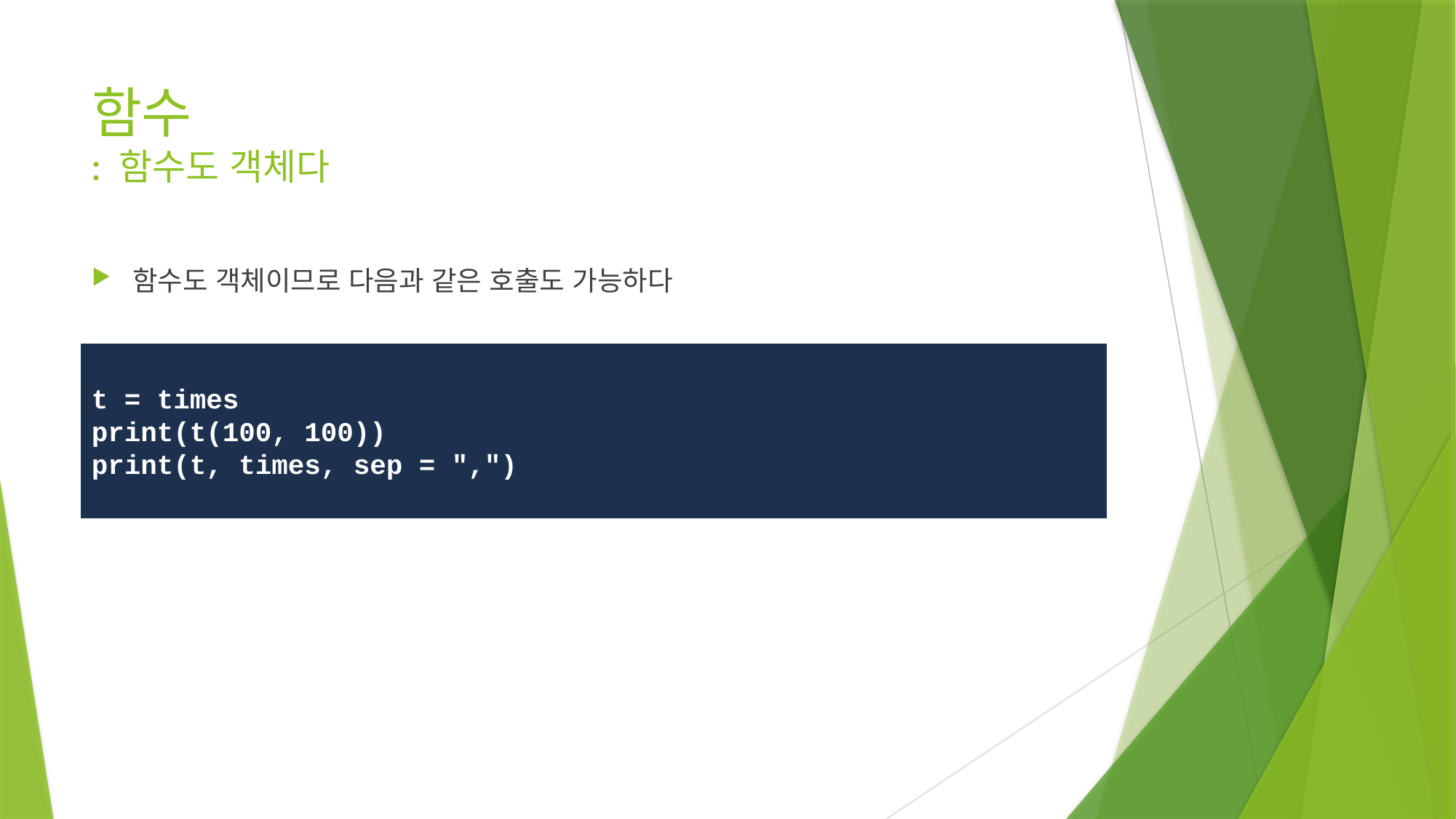

# 함수 : 함수도 객체다
함수도 객체이므로 다음과 같은 호출도 가능하다

t = times
print(t(100, 100))
print(t, times, sep = ",")